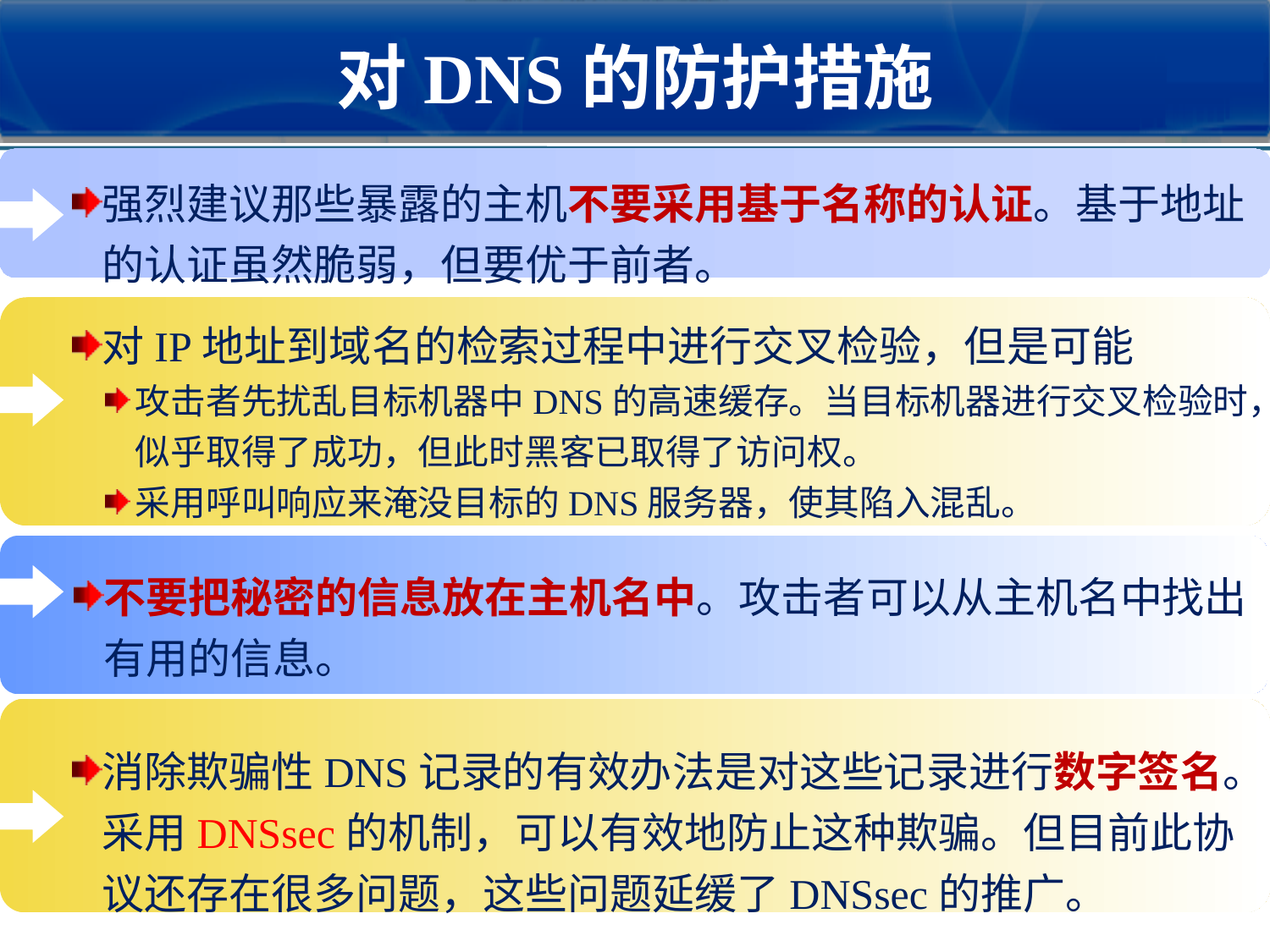

对DNS的防护措施

强烈建议那些暴露的主机不要采用基于名称的认证。基于地址的认证虽然脆弱，但要优于前者。

对IP地址到域名的检索过程中进行交叉检验，但是可能
攻击者先扰乱目标机器中DNS的高速缓存。当目标机器进行交叉检验时，似乎取得了成功，但此时黑客已取得了访问权。
采用呼叫响应来淹没目标的DNS服务器，使其陷入混乱。

不要把秘密的信息放在主机名中。攻击者可以从主机名中找出有用的信息。

消除欺骗性DNS记录的有效办法是对这些记录进行数字签名。采用DNSsec的机制，可以有效地防止这种欺骗。但目前此协议还存在很多问题，这些问题延缓了DNSsec的推广。